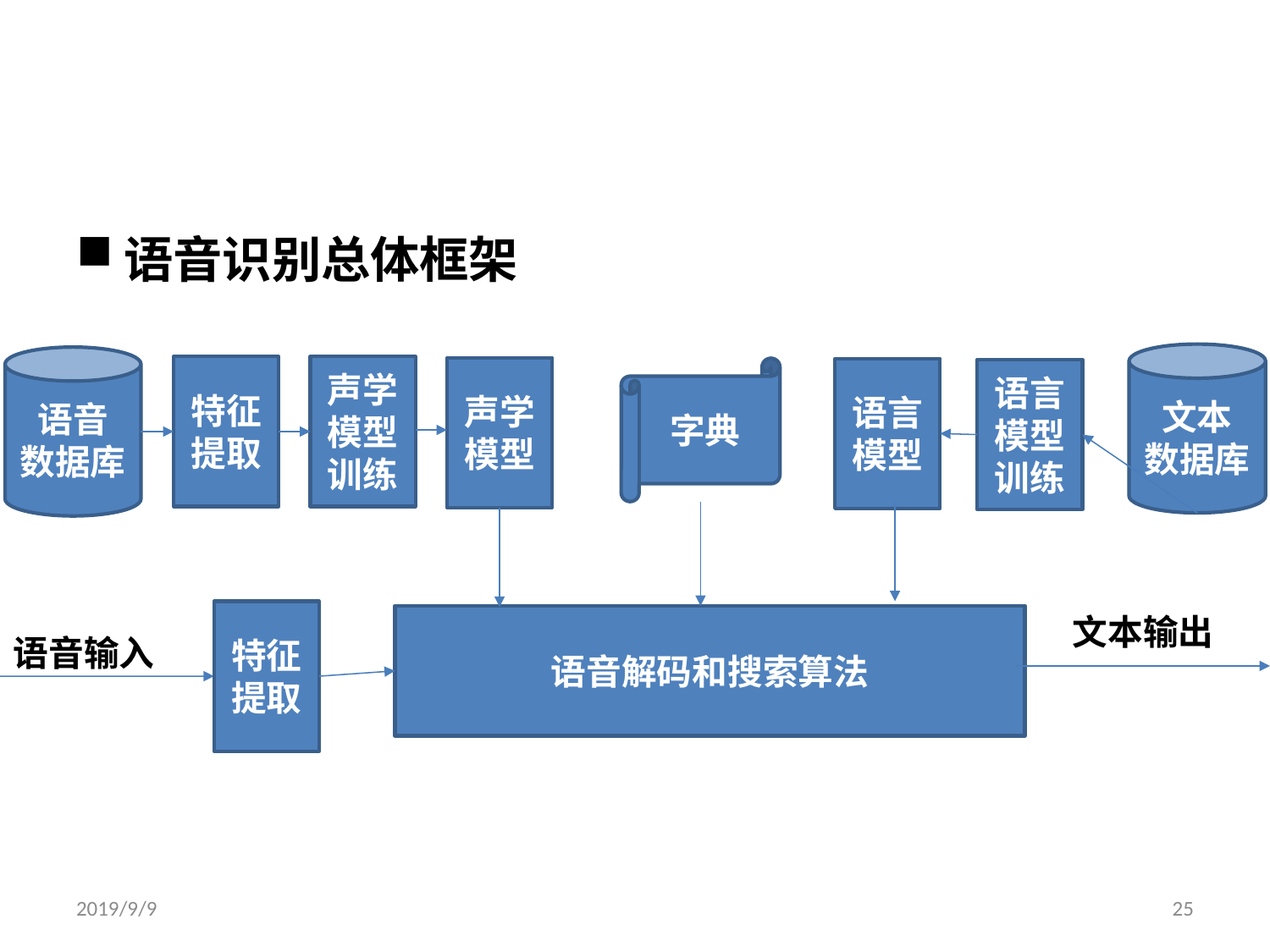

#
语音识别总体框架
文本
数据库
语音
数据库
特征
提取
声学模型
训练
声学模型
字典
语言模型
语言模型
训练
特征
提取
文本输出
语音解码和搜索算法
语音输入
2019/9/9
25